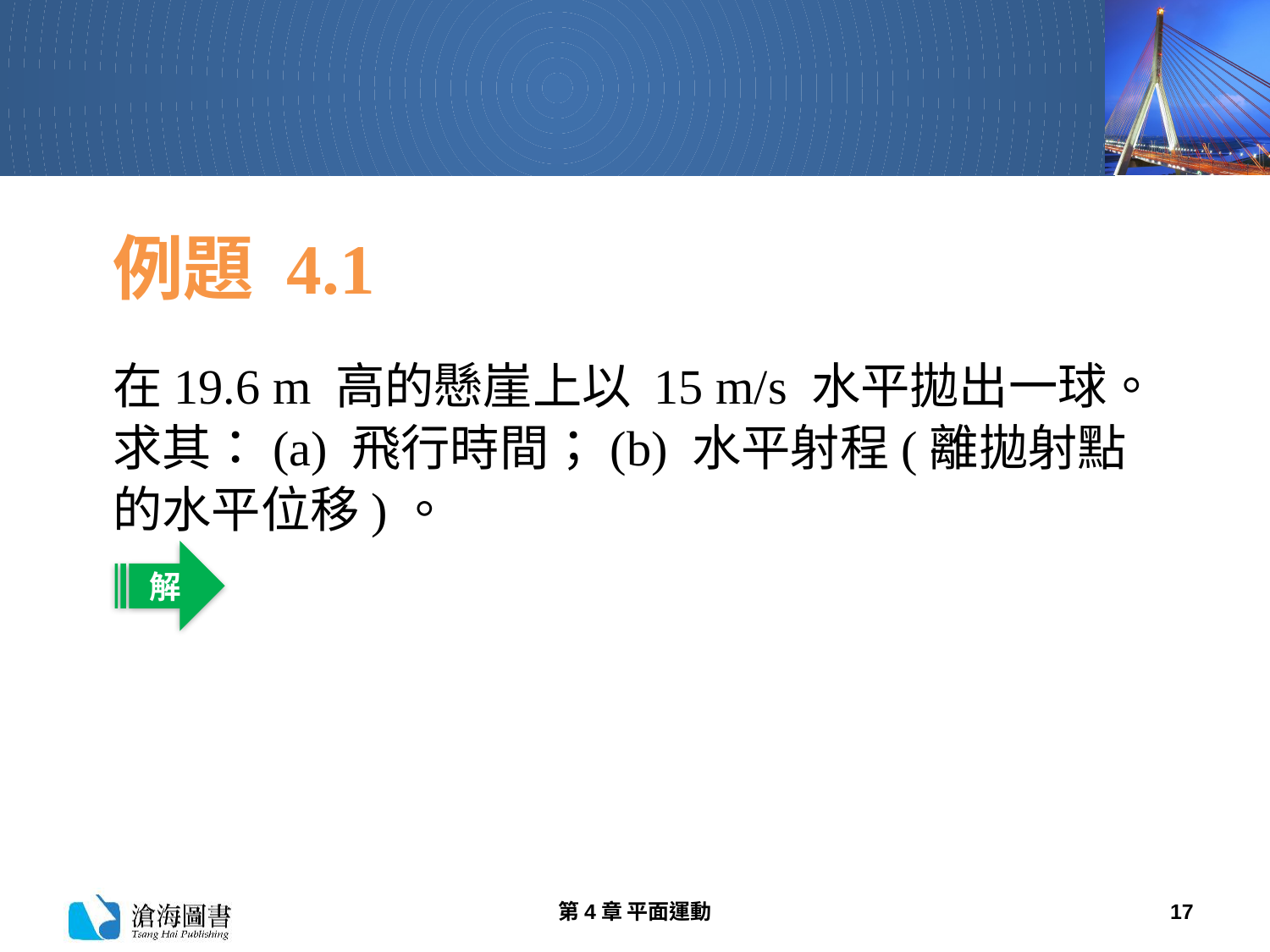

# 例題 4.1
在19.6 m 高的懸崖上以 15 m/s 水平拋出一球。求其：(a) 飛行時間；(b) 水平射程(離拋射點的水平位移)。

解
第4章 平面運動
17